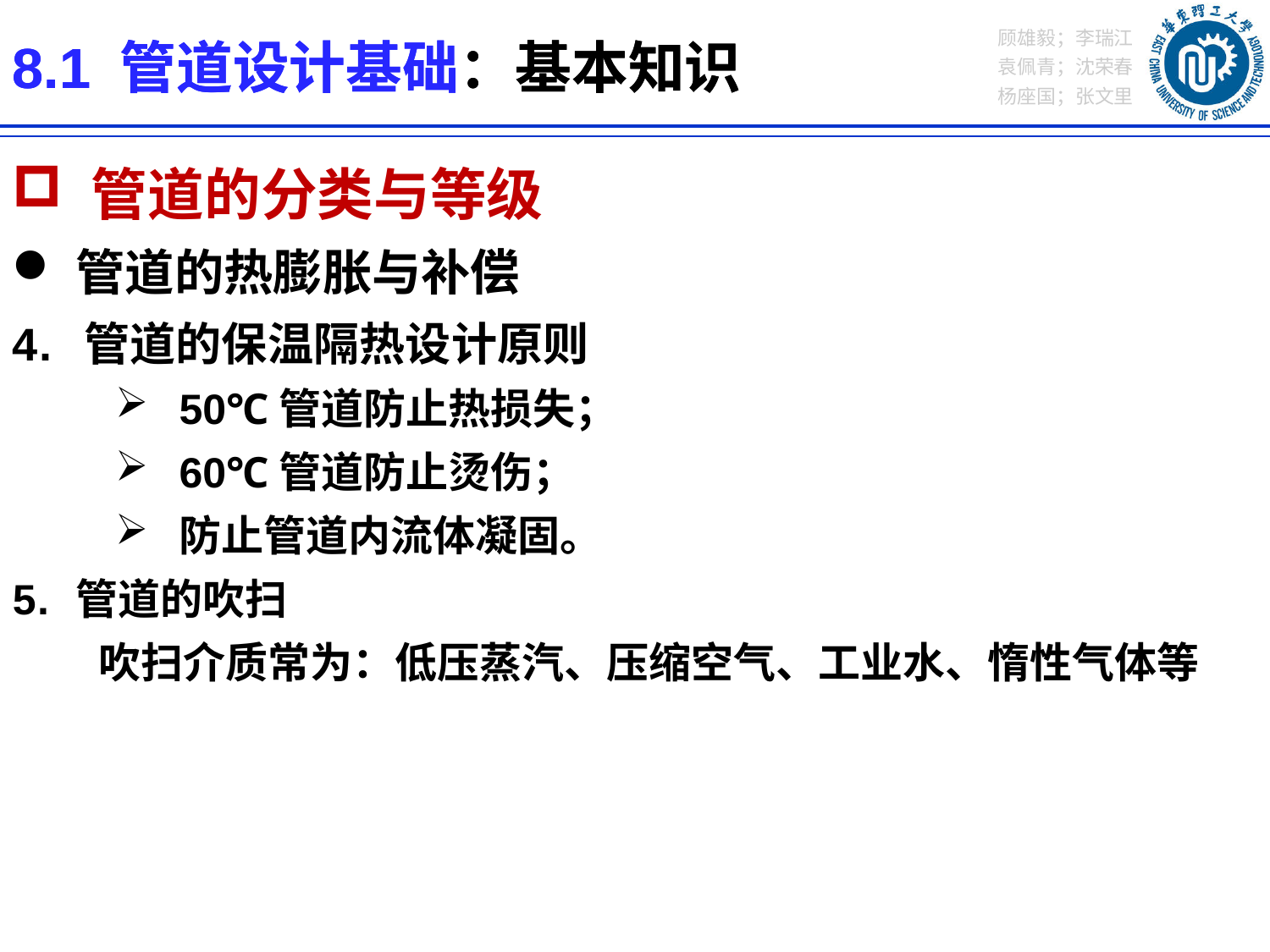

8.1 管道设计基础：基本知识
8.1 管道设计基础：基本知识
 管道的分类与等级
管道的热膨胀与补偿
管道的保温隔热设计原则
50℃管道防止热损失；
60℃管道防止烫伤；
防止管道内流体凝固。
管道的吹扫
        吹扫介质常为：低压蒸汽、压缩空气、工业水、惰性气体等